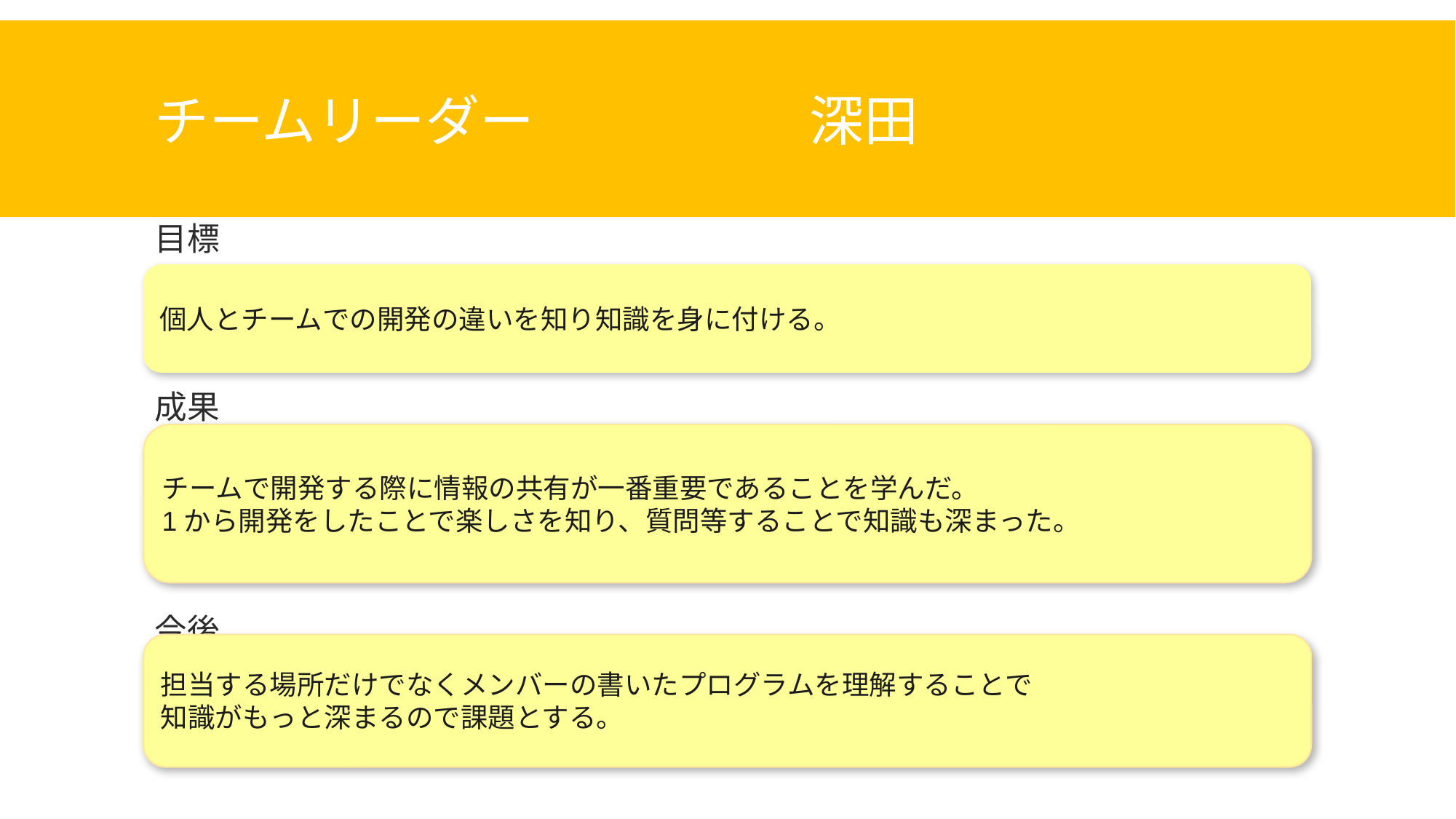

# チームリーダー　			深田
目標

成果

今後
個人とチームでの開発の違いを知り知識を身に付ける。
チームで開発する際に情報の共有が一番重要であることを学んだ。
1から開発をしたことで楽しさを知り、質問等することで知識も深まった。
担当する場所だけでなくメンバーの書いたプログラムを理解することで
知識がもっと深まるので課題とする。
23